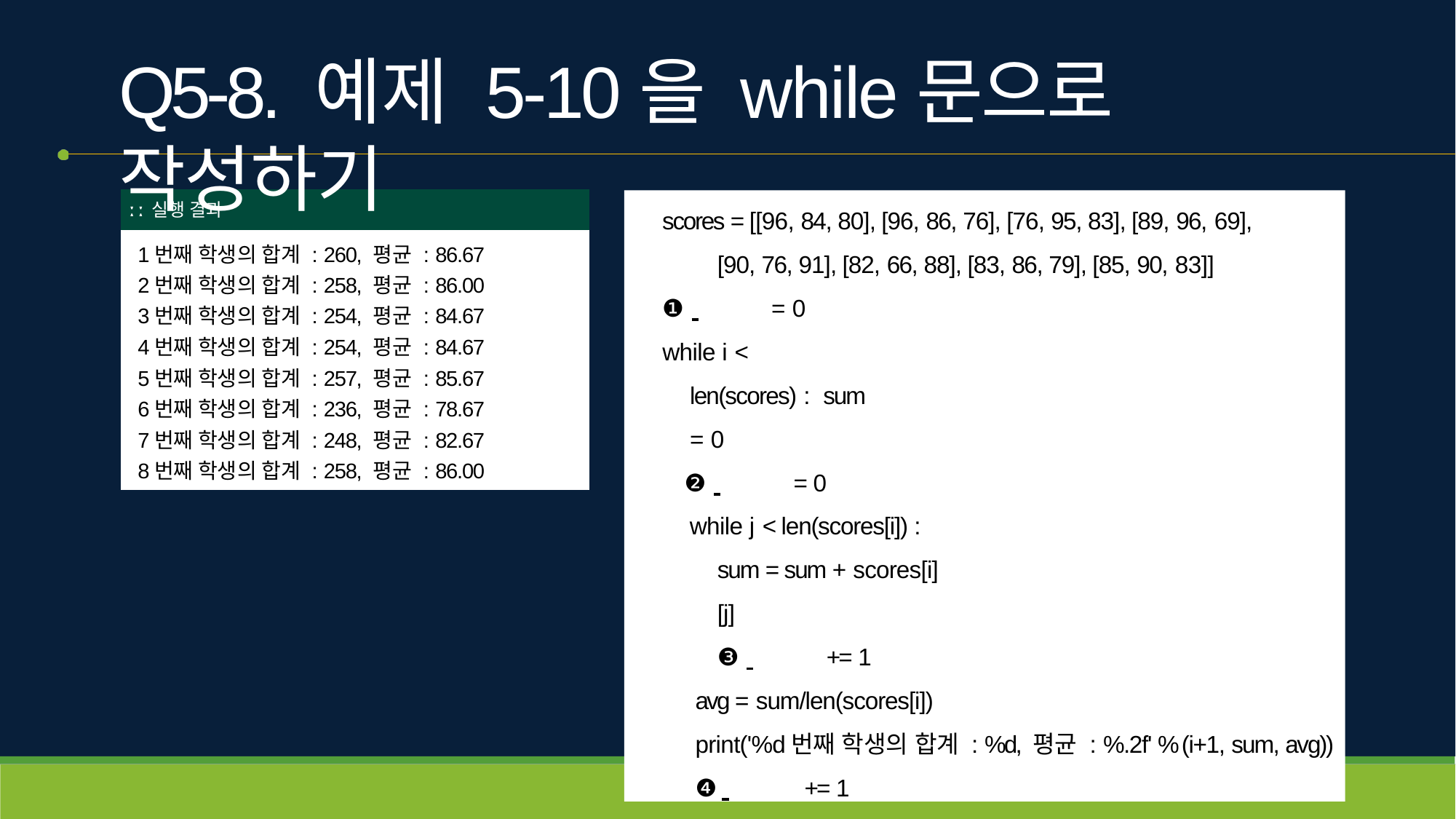

# Q5-8. 예제 5-10을 while문으로 작성하기

| ː ː 실행 결과 |
| --- |
| 1번째 학생의 합계 : 260, 평균 : 86.67 2번째 학생의 합계 : 258, 평균 : 86.00 3번째 학생의 합계 : 254, 평균 : 84.67 4번째 학생의 합계 : 254, 평균 : 84.67 5번째 학생의 합계 : 257, 평균 : 85.67 6번째 학생의 합계 : 236, 평균 : 78.67 7번째 학생의 합계 : 248, 평균 : 82.67 8번째 학생의 합계 : 258, 평균 : 86.00 |
scores = [[96, 84, 80], [96, 86, 76], [76, 95, 83], [89, 96, 69],
[90, 76, 91], [82, 66, 88], [83, 86, 79], [85, 90, 83]]
❶ 	= 0
while i < len(scores) :  sum = 0
❷ 	= 0
while j < len(scores[i]) :  sum = sum + scores[i][j]
❸ 	+= 1
avg = sum/len(scores[i])
print('%d번째 학생의 합계 : %d, 평균 : %.2f' % (i+1, sum, avg))
❹ 	+= 1